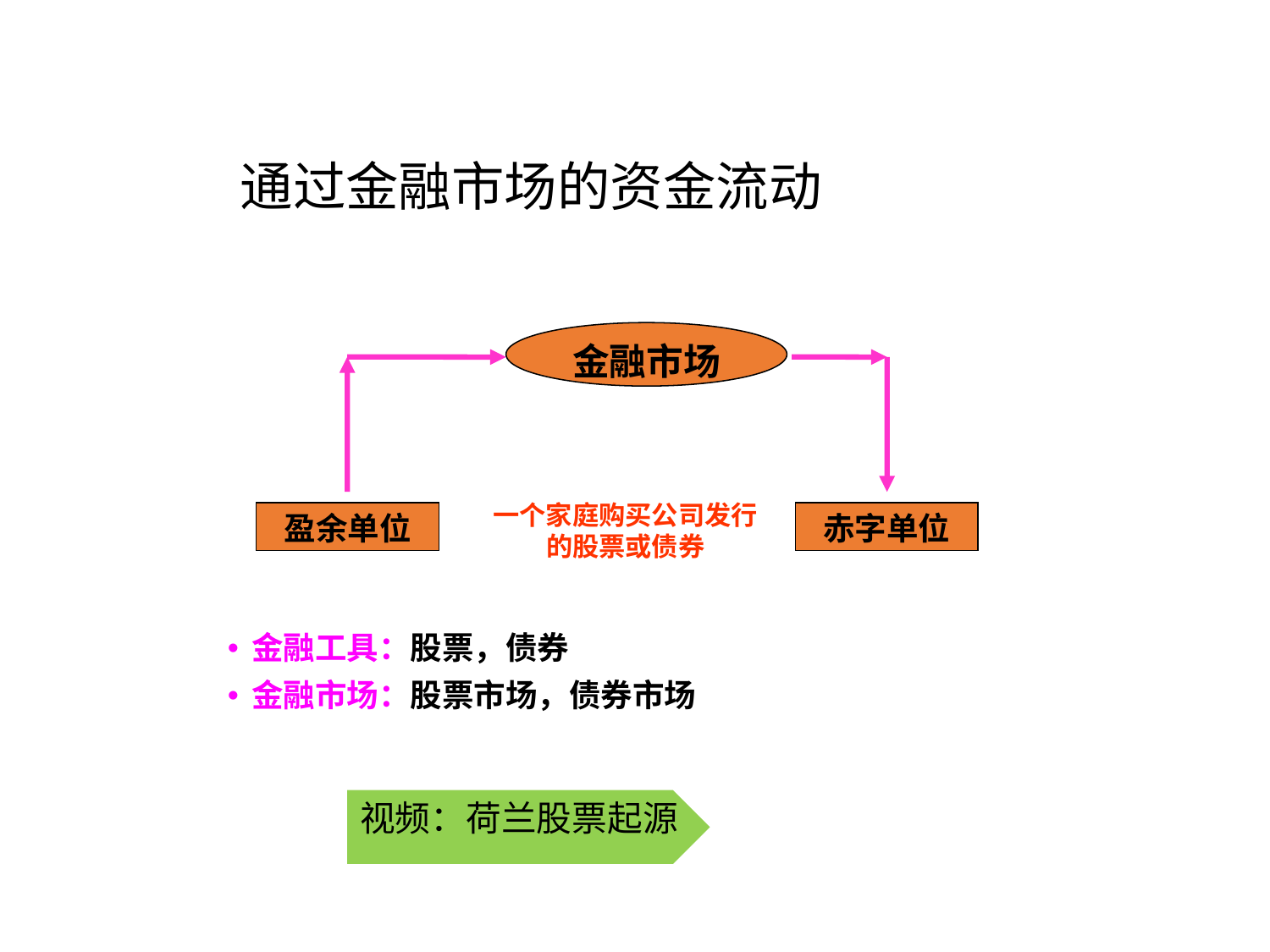

# 通过金融市场的资金流动

金融市场

一个家庭购买公司发行的股票或债券
盈余单位
赤字单位
金融工具：股票，债券
金融市场：股票市场，债券市场
视频：荷兰股票起源